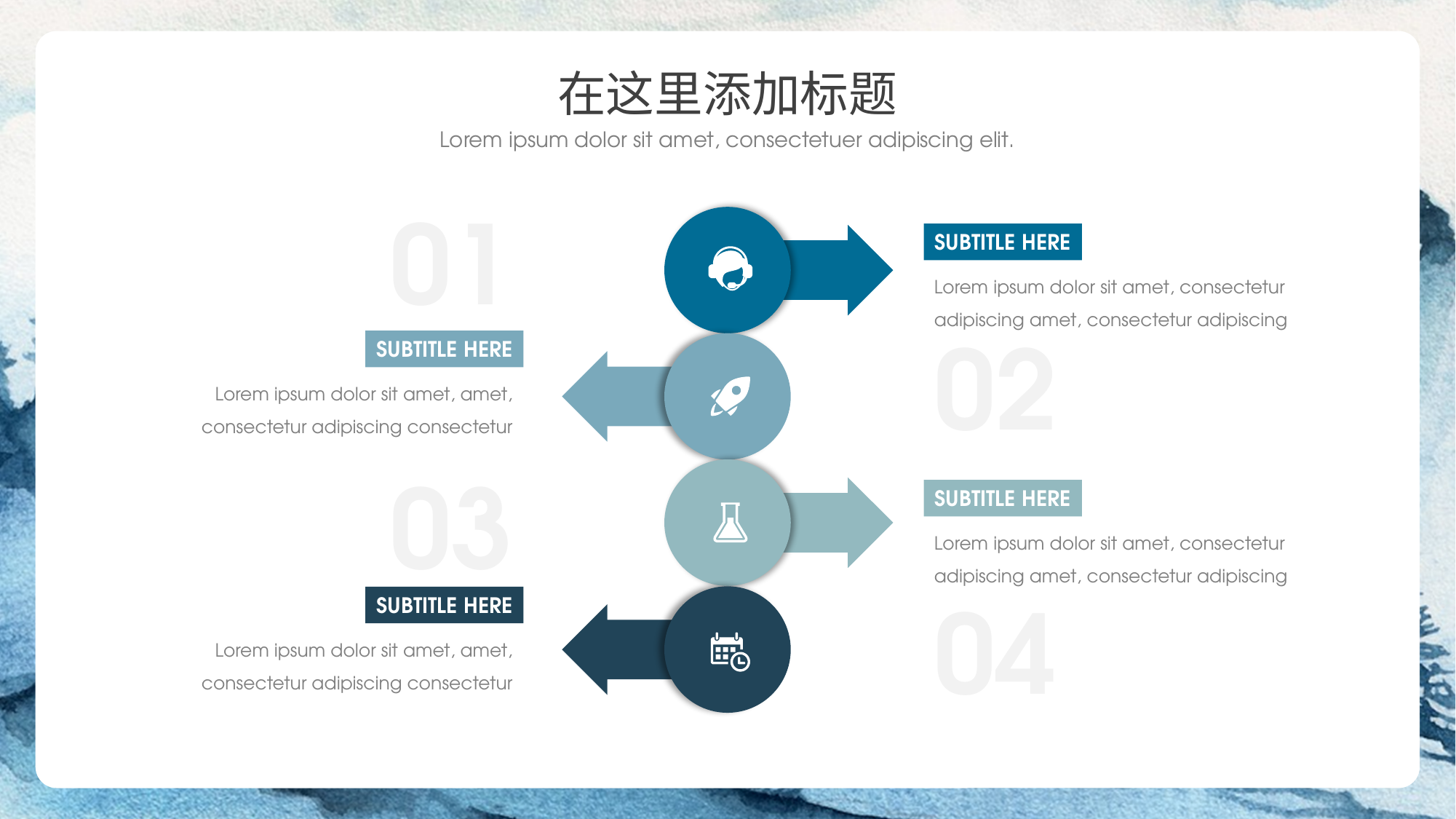

在这里添加标题
Lorem ipsum dolor sit amet, consectetuer adipiscing elit.
01

SUBTITLE HERE

Lorem ipsum dolor sit amet, consectetur adipiscing amet, consectetur adipiscing
02
SUBTITLE HERE

Lorem ipsum dolor sit amet, amet, consectetur adipiscing consectetur

03

SUBTITLE HERE

Lorem ipsum dolor sit amet, consectetur adipiscing amet, consectetur adipiscing
04

SUBTITLE HERE

Lorem ipsum dolor sit amet, amet, consectetur adipiscing consectetur